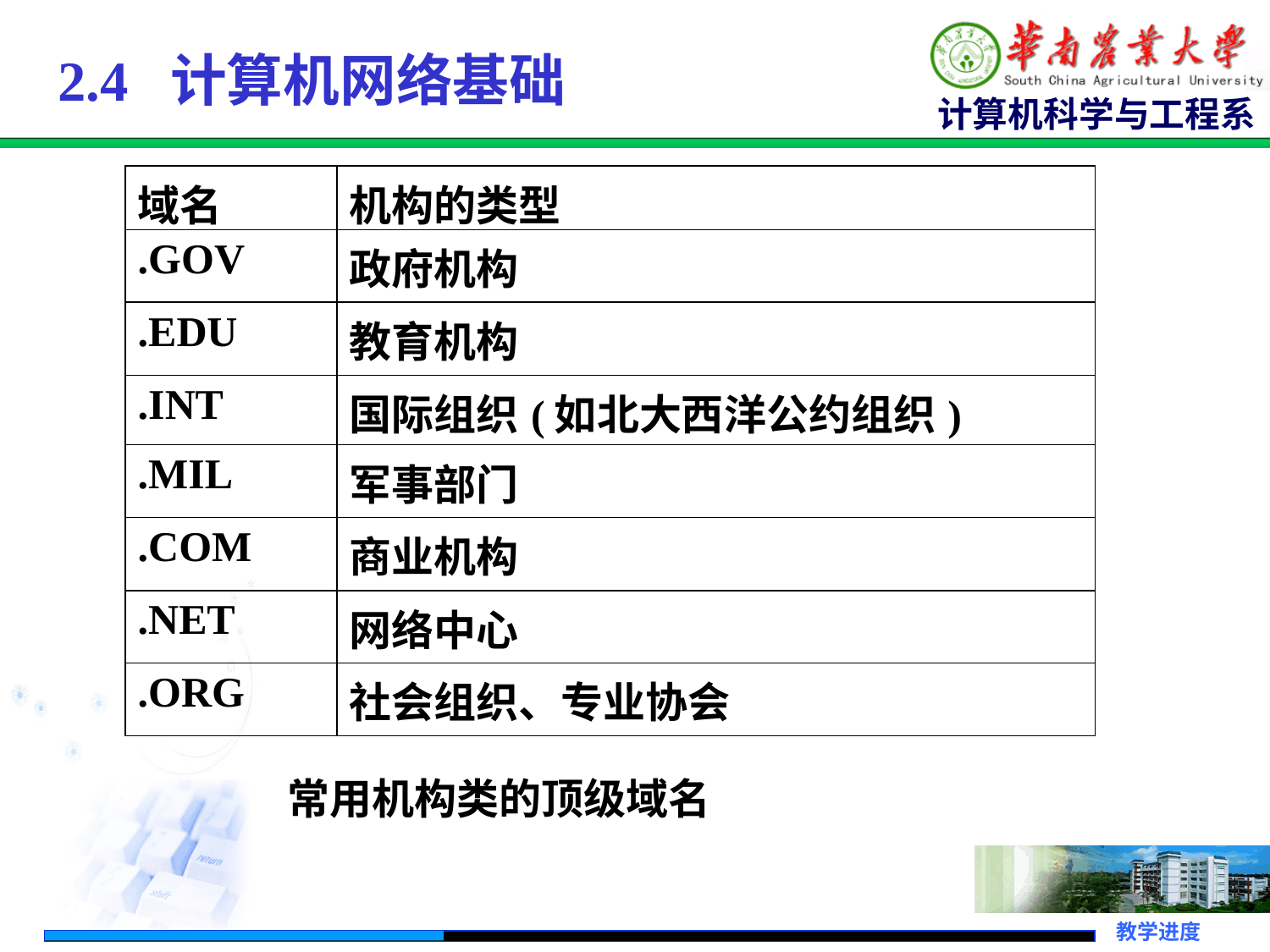

# 2.4  计算机网络基础
| 域名 | 机构的类型 |
| --- | --- |
| .GOV | 政府机构 |
| .EDU | 教育机构 |
| .INT | 国际组织(如北大西洋公约组织) |
| .MIL | 军事部门 |
| .COM | 商业机构 |
| .NET | 网络中心 |
| .ORG | 社会组织、专业协会 |
常用机构类的顶级域名